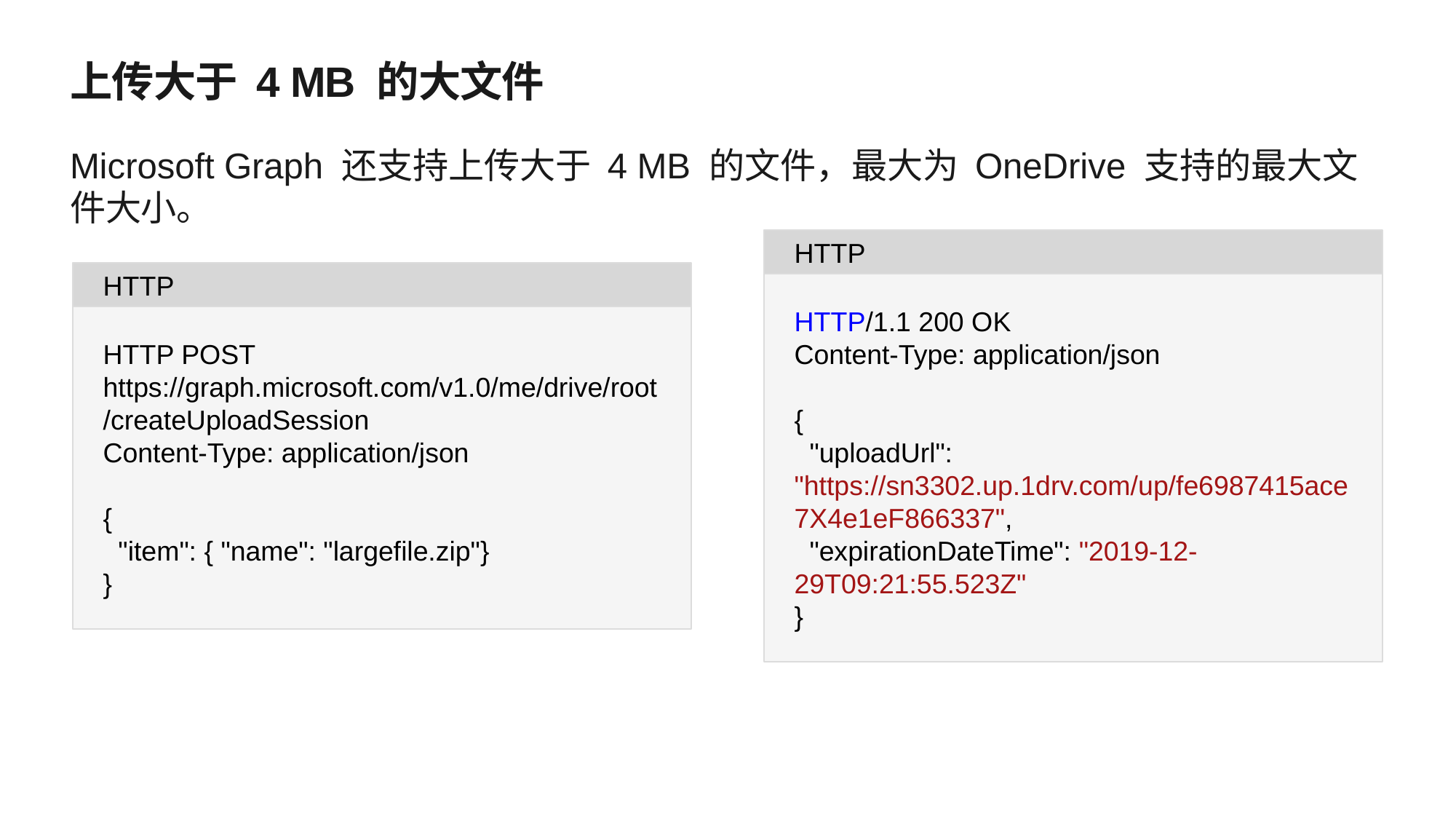

# 上传大于 4 MB 的大文件
Microsoft Graph 还支持上传大于 4 MB 的文件，最大为 OneDrive 支持的最大文件大小。
HTTP
HTTP
HTTP/1.1 200 OK
Content-Type: application/json
{
  "uploadUrl": "https://sn3302.up.1drv.com/up/fe6987415ace7X4e1eF866337",
  "expirationDateTime": "2019-12-29T09:21:55.523Z"
}
HTTP POST https://graph.microsoft.com/v1.0/me/drive/root/createUploadSession
Content-Type: application/json
{
  "item": { "name": "largefile.zip"}
}